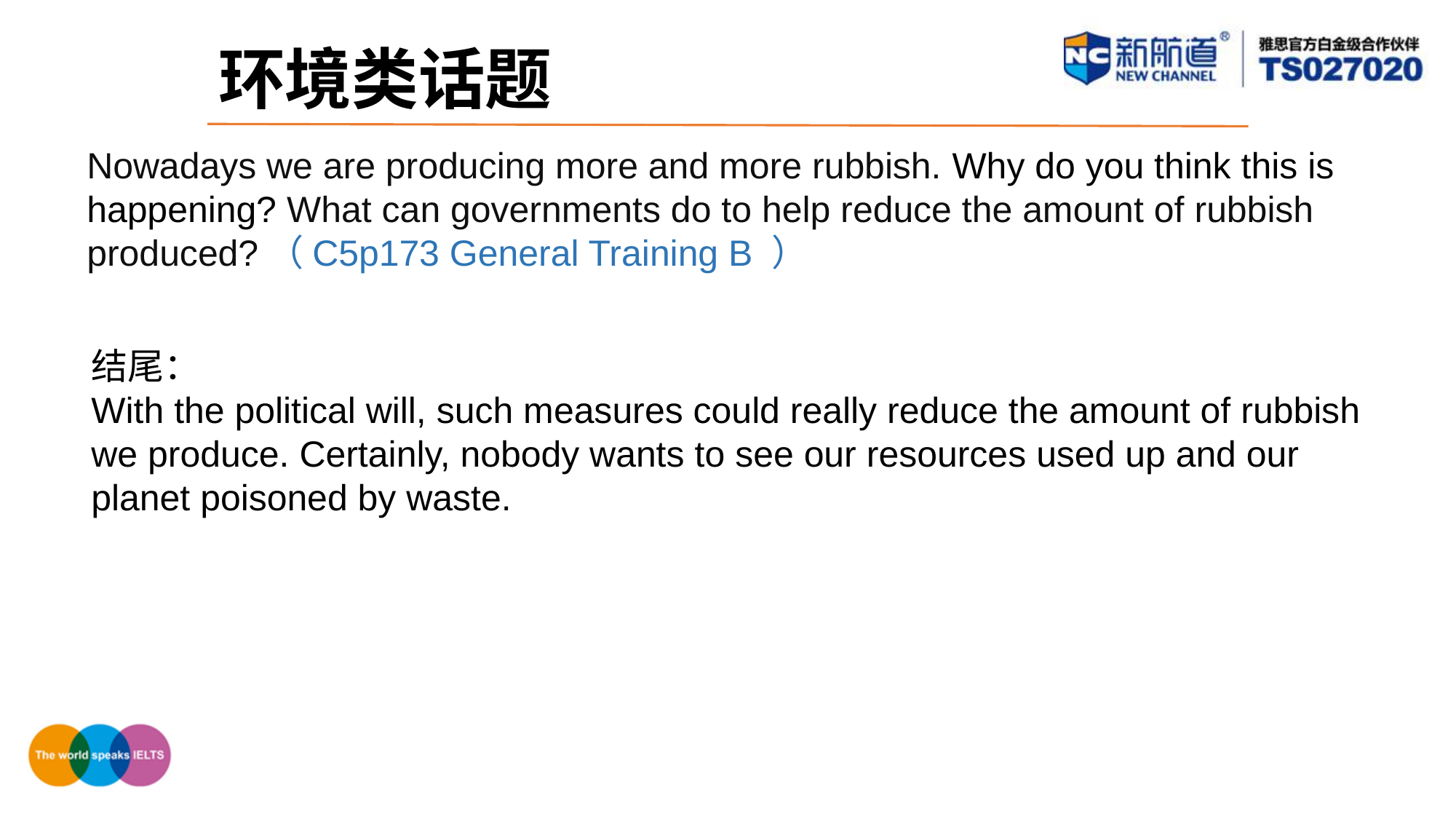

环境类话题
Nowadays we are producing more and more rubbish. Why do you think this is happening? What can governments do to help reduce the amount of rubbish produced?（C5p173 General Training B ）
结尾：
With the political will, such measures could really reduce the amount of rubbish we produce. Certainly, nobody wants to see our resources used up and our planet poisoned by waste.